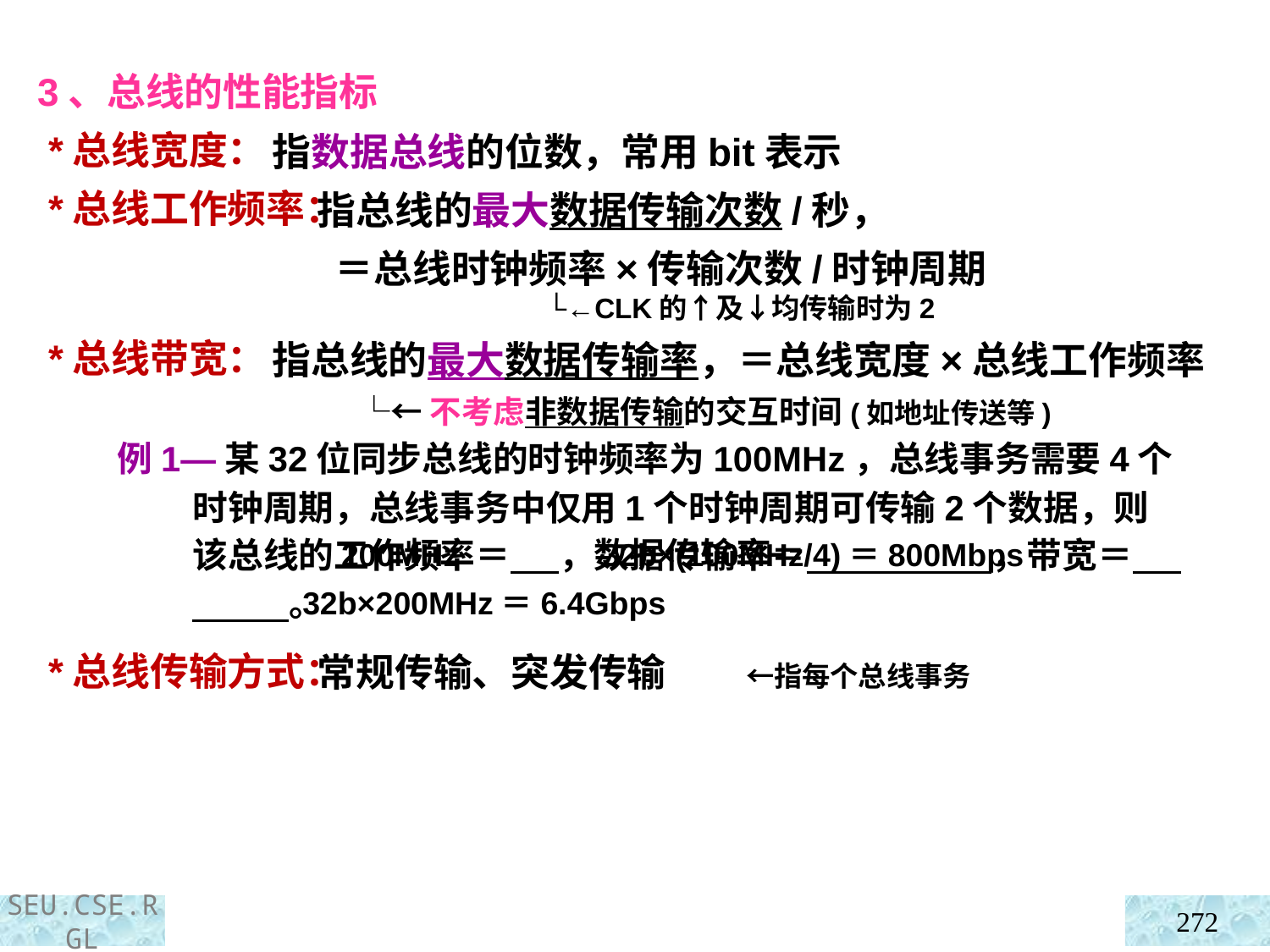

3、总线的性能指标
 *总线宽度：
 *总线工作频率：

 *总线带宽：

 *总线传输方式：
指数据总线的位数，常用bit表示
    指总线的最大数据传输次数/秒，
      ＝总线时钟频率×传输次数/时钟周期
                                   └←CLK的↑及↓均传输时为2
指总线的最大数据传输率，＝总线宽度×总线工作频率
            └←不考虑非数据传输的交互时间(如地址传送等)

    常规传输、突发传输         ←指每个总线事务
例1—某32位同步总线的时钟频率为100MHz，总线事务需要4个时钟周期，总线事务中仅用1个时钟周期可传输2个数据，则该总线的工作频率＝      ，数据传输率＝                       ，带宽＝                   。
    200MHz                32b×(100MHz/4)＝800Mbps
32b×200MHz＝6.4Gbps
272